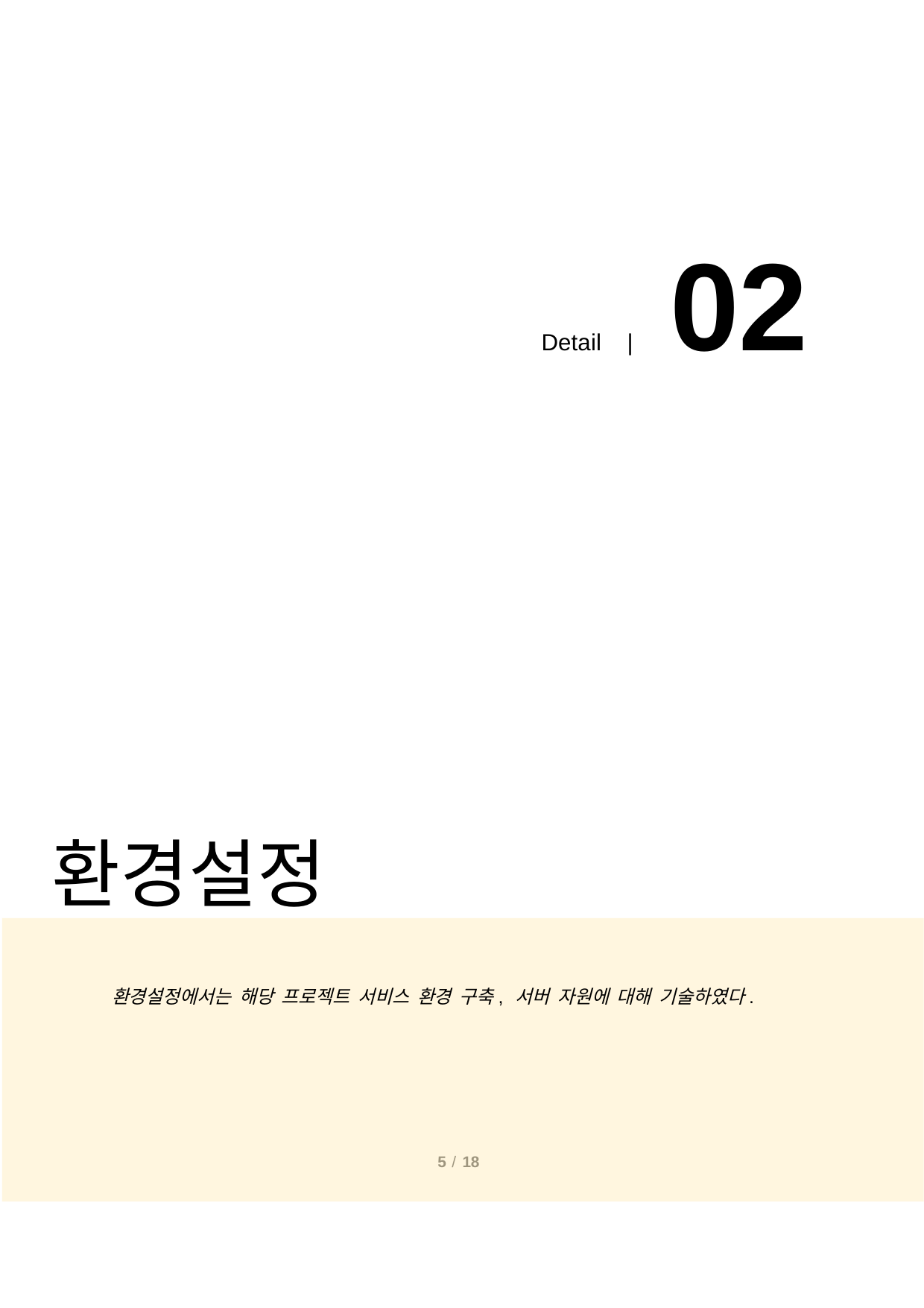

Detail	|	02
환경설정

환경설정에서는 해당 프로젝트 서비스 환경 구축, 서버 자원에 대해 기술하였다.
5 / 18